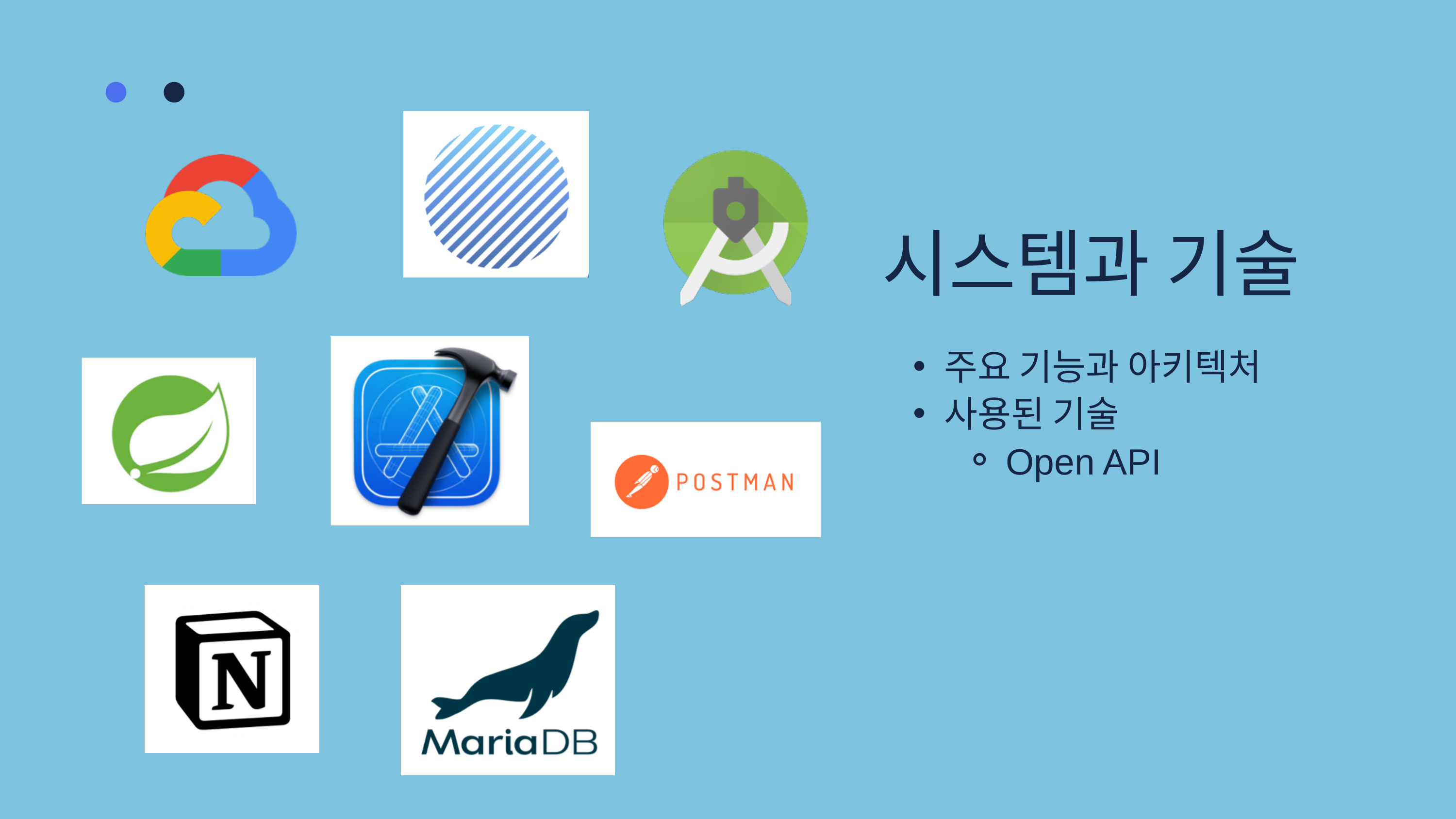

시스템과 기술
주요 기능과 아키텍처
사용된 기술
Open API